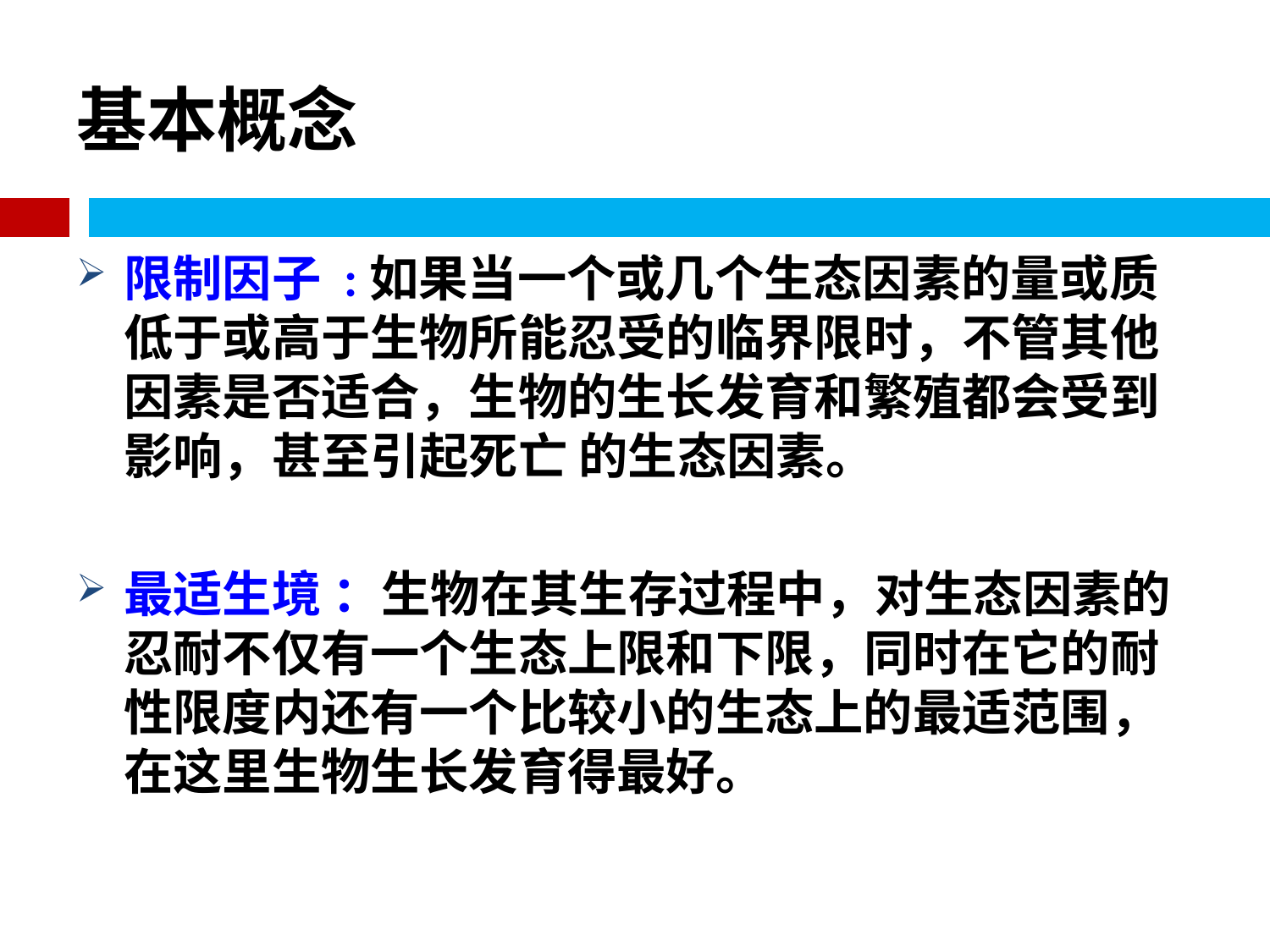

# 基本概念
限制因子 :如果当一个或几个生态因素的量或质低于或高于生物所能忍受的临界限时，不管其他因素是否适合，生物的生长发育和繁殖都会受到影响，甚至引起死亡 的生态因素。

最适生境 ：生物在其生存过程中，对生态因素的忍耐不仅有一个生态上限和下限，同时在它的耐性限度内还有一个比较小的生态上的最适范围，在这里生物生长发育得最好。